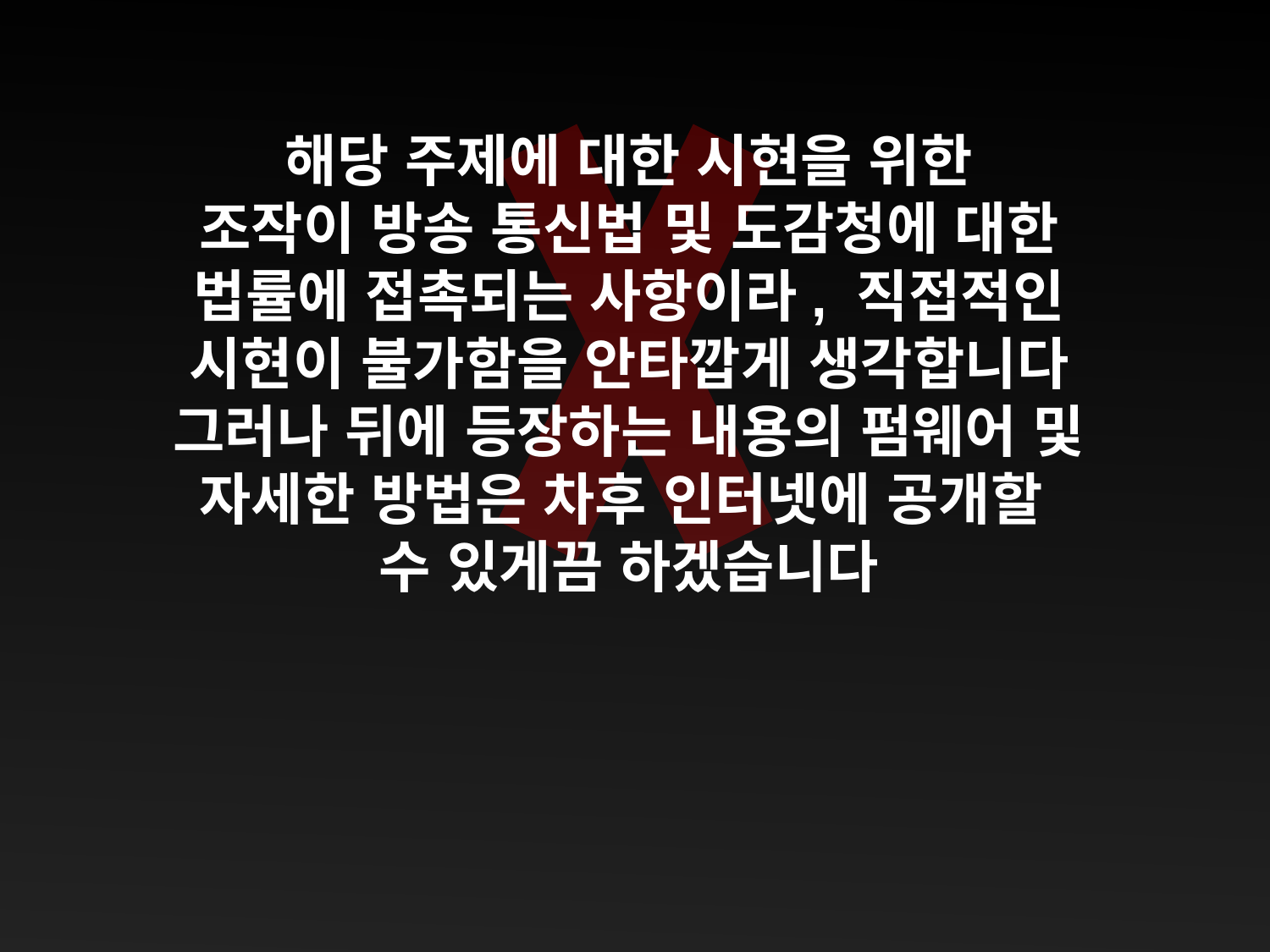

해당 주제에 대한 시현을 위한
조작이 방송 통신법 및 도감청에 대한
법률에 접촉되는 사항이라, 직접적인
시현이 불가함을 안타깝게 생각합니다
그러나 뒤에 등장하는 내용의 펌웨어 및
자세한 방법은 차후 인터넷에 공개할
수 있게끔 하겠습니다